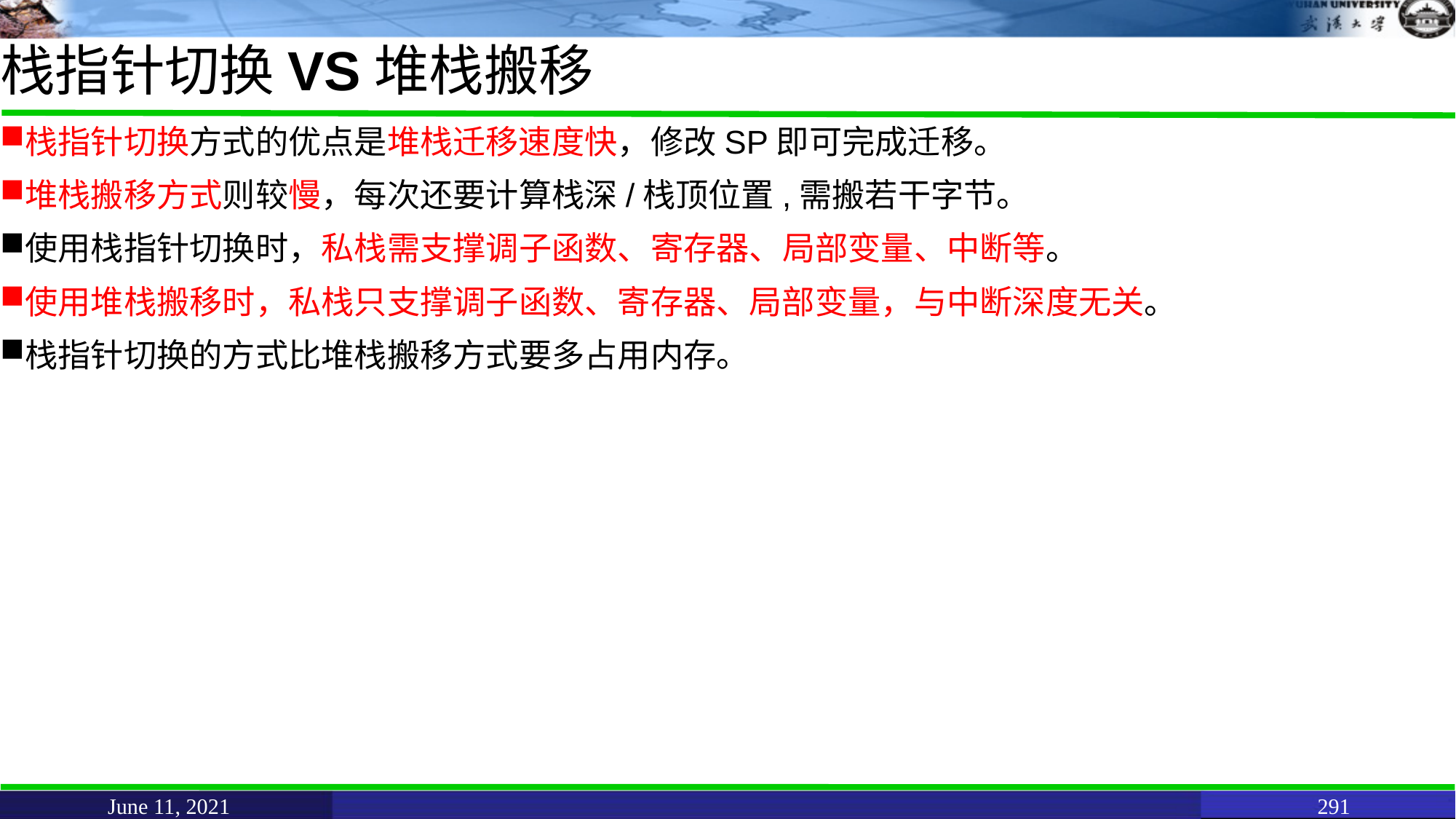

# 栈指针切换VS堆栈搬移
栈指针切换方式的优点是堆栈迁移速度快，修改SP即可完成迁移。
堆栈搬移方式则较慢，每次还要计算栈深/栈顶位置,需搬若干字节。
使用栈指针切换时，私栈需支撑调子函数、寄存器、局部变量、中断等。
使用堆栈搬移时，私栈只支撑调子函数、寄存器、局部变量，与中断深度无关。
栈指针切换的方式比堆栈搬移方式要多占用内存。
June 11, 2021

291